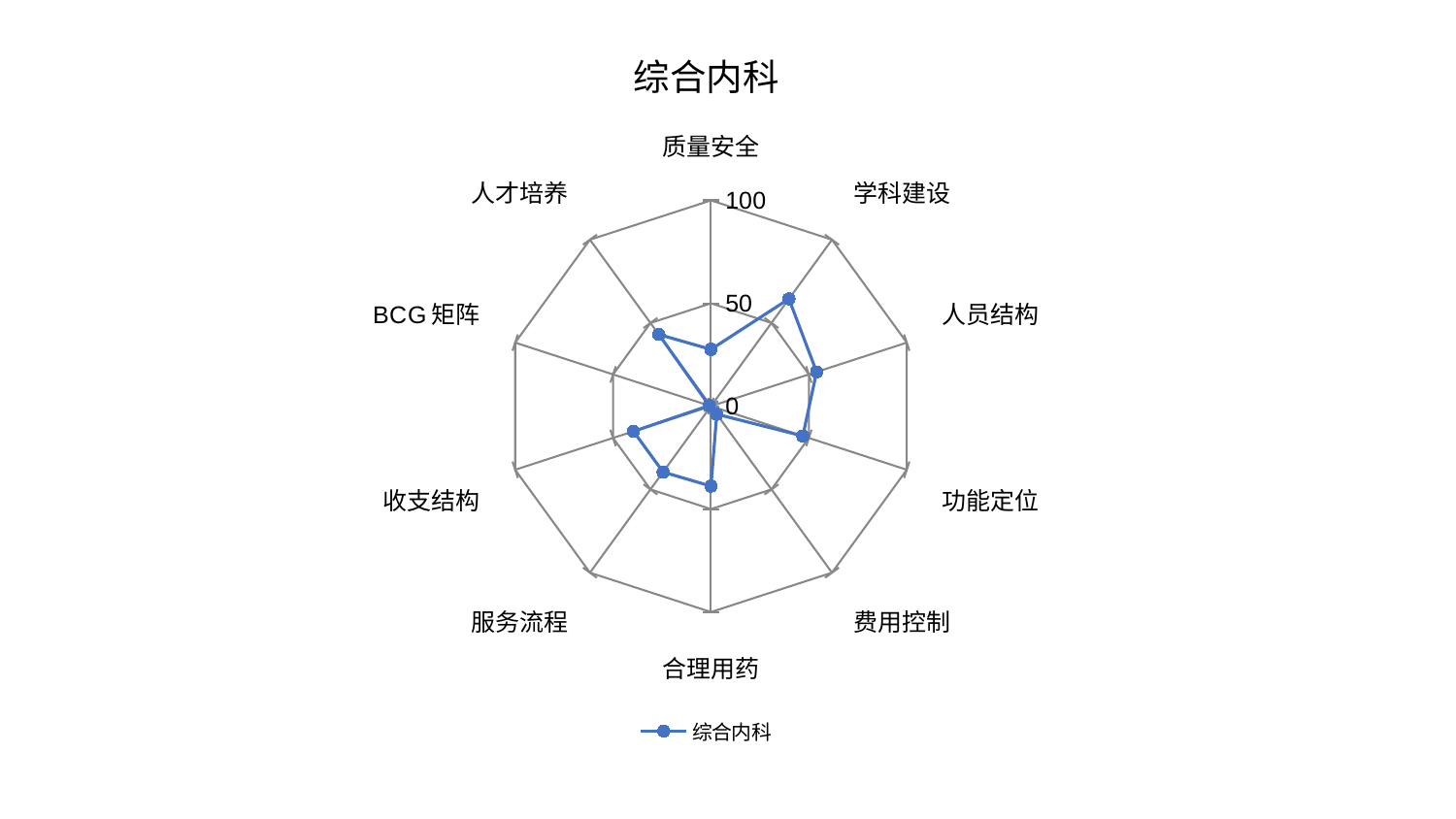

### Chart: 综合内科

| Category | 综合内科 |
|---|---|
| 质量安全 | 27.607800597418343 |
| 学科建设 | 64.46121021372925 |
| 人员结构 | 53.95551663600242 |
| 功能定位 | 46.89504859315117 |
| 费用控制 | 4.828653441434293 |
| 合理用药 | 38.83955592381093 |
| 服务流程 | 39.56047782937096 |
| 收支结构 | 39.58348226784989 |
| BCG矩阵 | 0.8565982331725522 |
| 人才培养 | 43.0800267562648 |
142